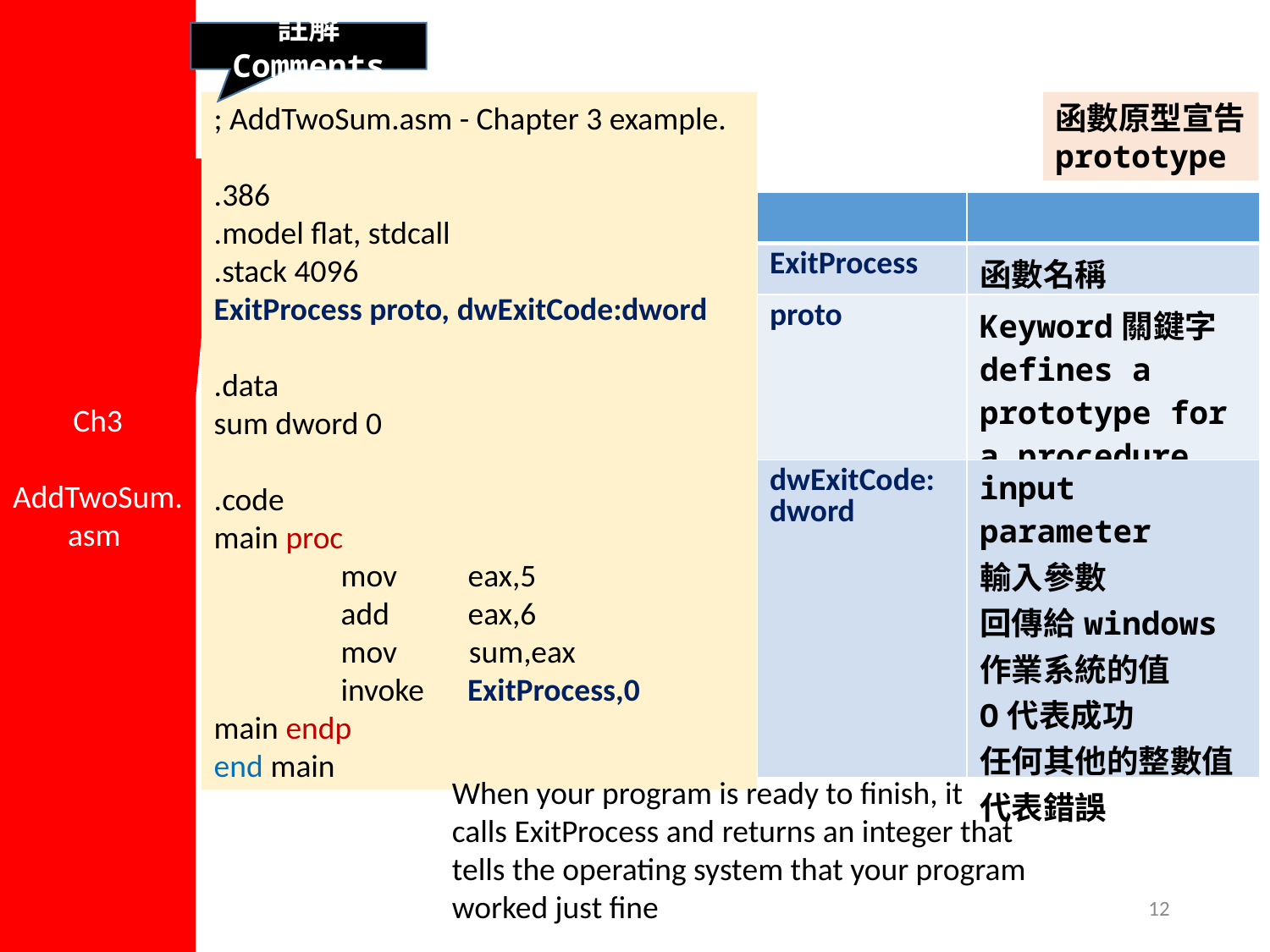

Ch3

AddTwoSum.asm
註解 Comments
; AddTwoSum.asm - Chapter 3 example.

.386
.model flat, stdcall
.stack 4096
ExitProcess proto, dwExitCode:dword

.data
sum dword 0

.code
main proc
	mov	eax,5			add	eax,6
	mov          sum,eax
	invoke      ExitProcess,0
main endp
end main
函數原型宣告
prototype
|  |  |
| --- | --- |
| ExitProcess | 函數名稱 |
| proto | Keyword關鍵字 defines a prototype for a procedure |
| dwExitCode: dword | input parameter 輸入參數 回傳給windows作業系統的值 O代表成功 任何其他的整數值代表錯誤 |
When your program is ready to finish, it
calls ExitProcess and returns an integer that tells the operating system that your program
worked just fine
12